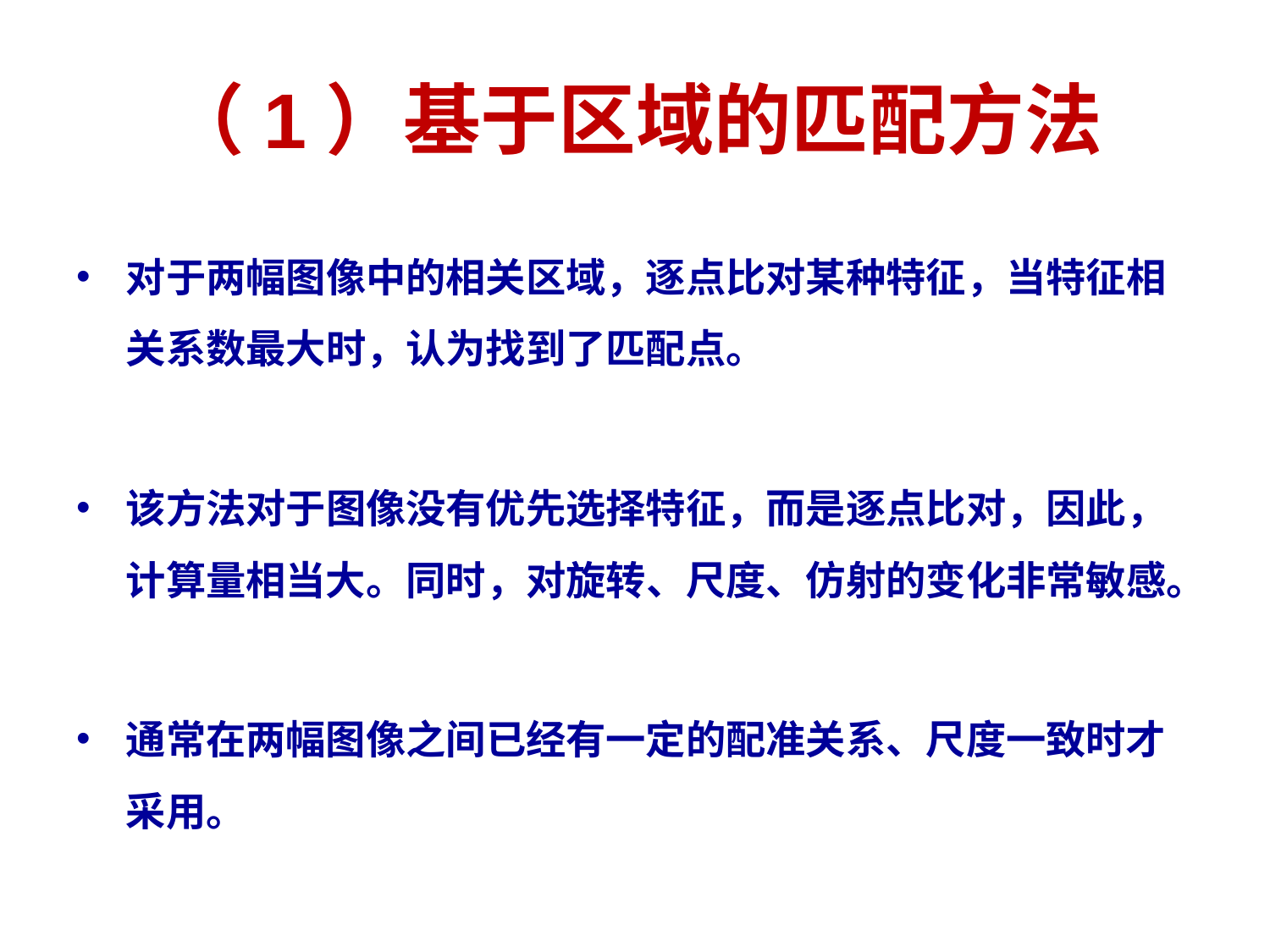

# （1）基于区域的匹配方法
对于两幅图像中的相关区域，逐点比对某种特征，当特征相关系数最大时，认为找到了匹配点。

该方法对于图像没有优先选择特征，而是逐点比对，因此，计算量相当大。同时，对旋转、尺度、仿射的变化非常敏感。

通常在两幅图像之间已经有一定的配准关系、尺度一致时才采用。